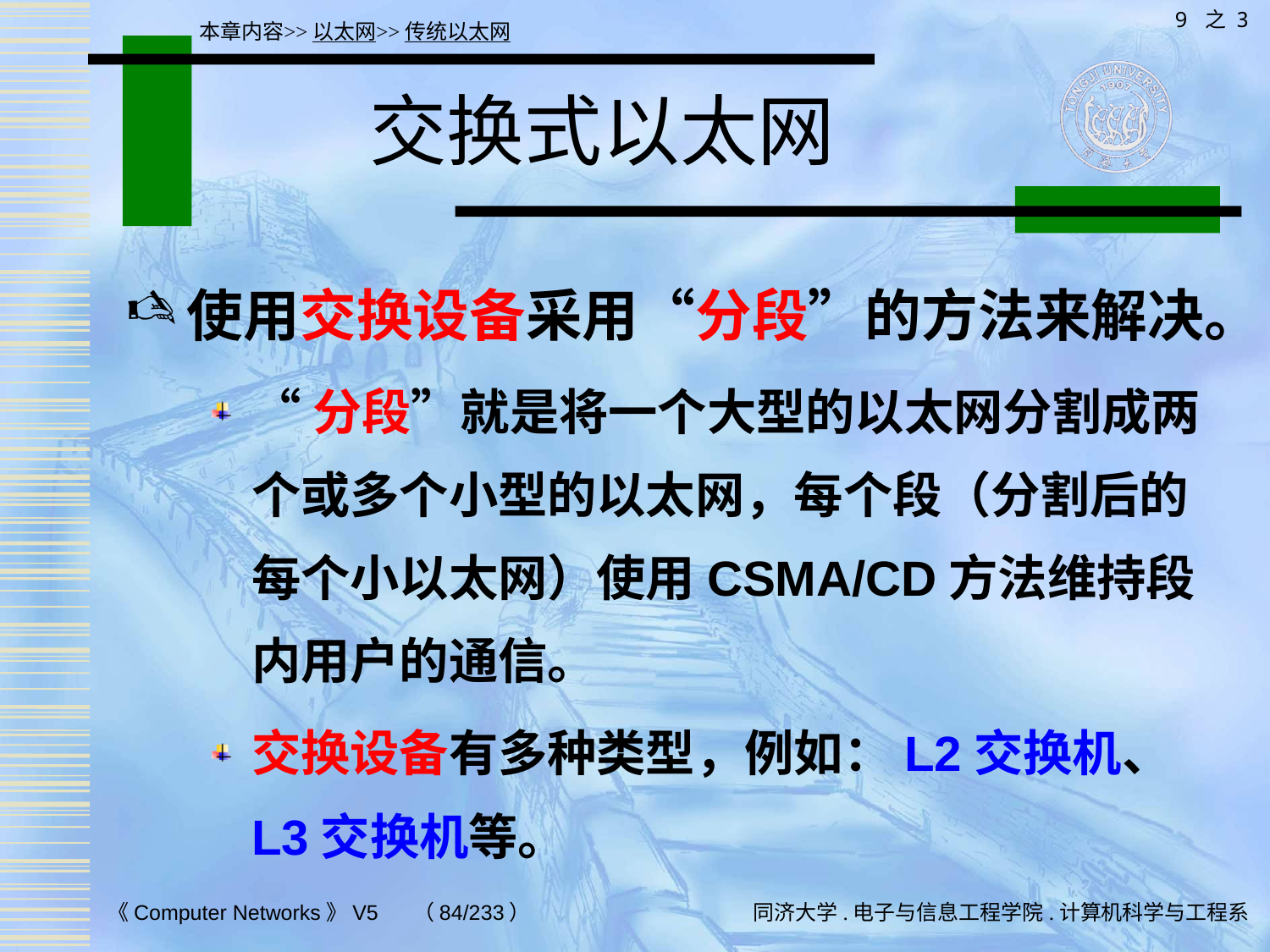

9 之 3
本章内容>>以太网>>传统以太网
# 交换式以太网
使用交换设备采用“分段”的方法来解决。
“分段”就是将一个大型的以太网分割成两个或多个小型的以太网，每个段（分割后的每个小以太网）使用CSMA/CD方法维持段内用户的通信。
交换设备有多种类型，例如：L2交换机、L3交换机等。